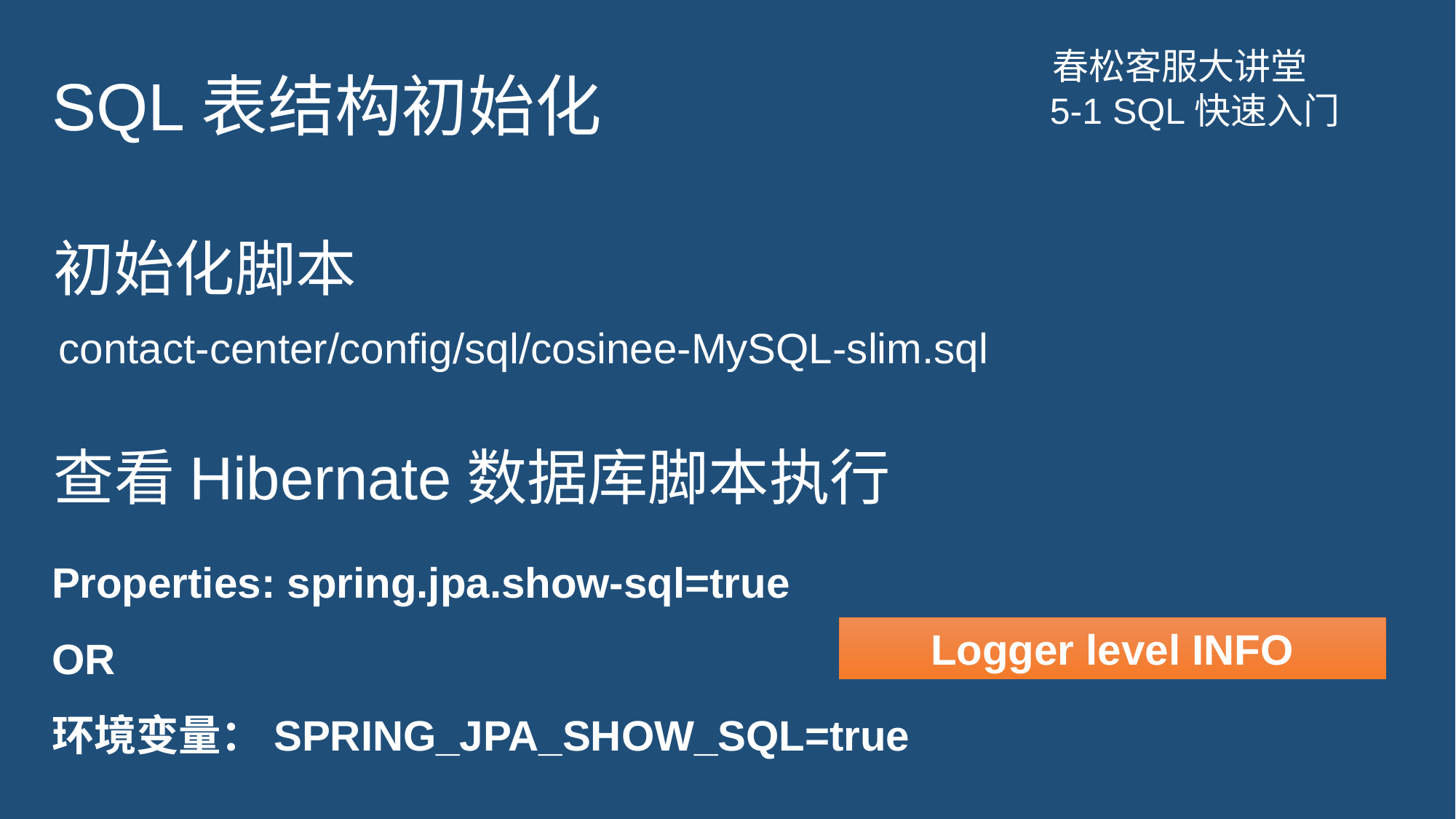

# SQL表结构初始化
春松客服大讲堂
5-1 SQL快速入门
初始化脚本
contact-center/config/sql/cosinee-MySQL-slim.sql
查看Hibernate数据库脚本执行
Properties: spring.jpa.show-sql=true
OR
环境变量：SPRING_JPA_SHOW_SQL=true

Logger level INFO